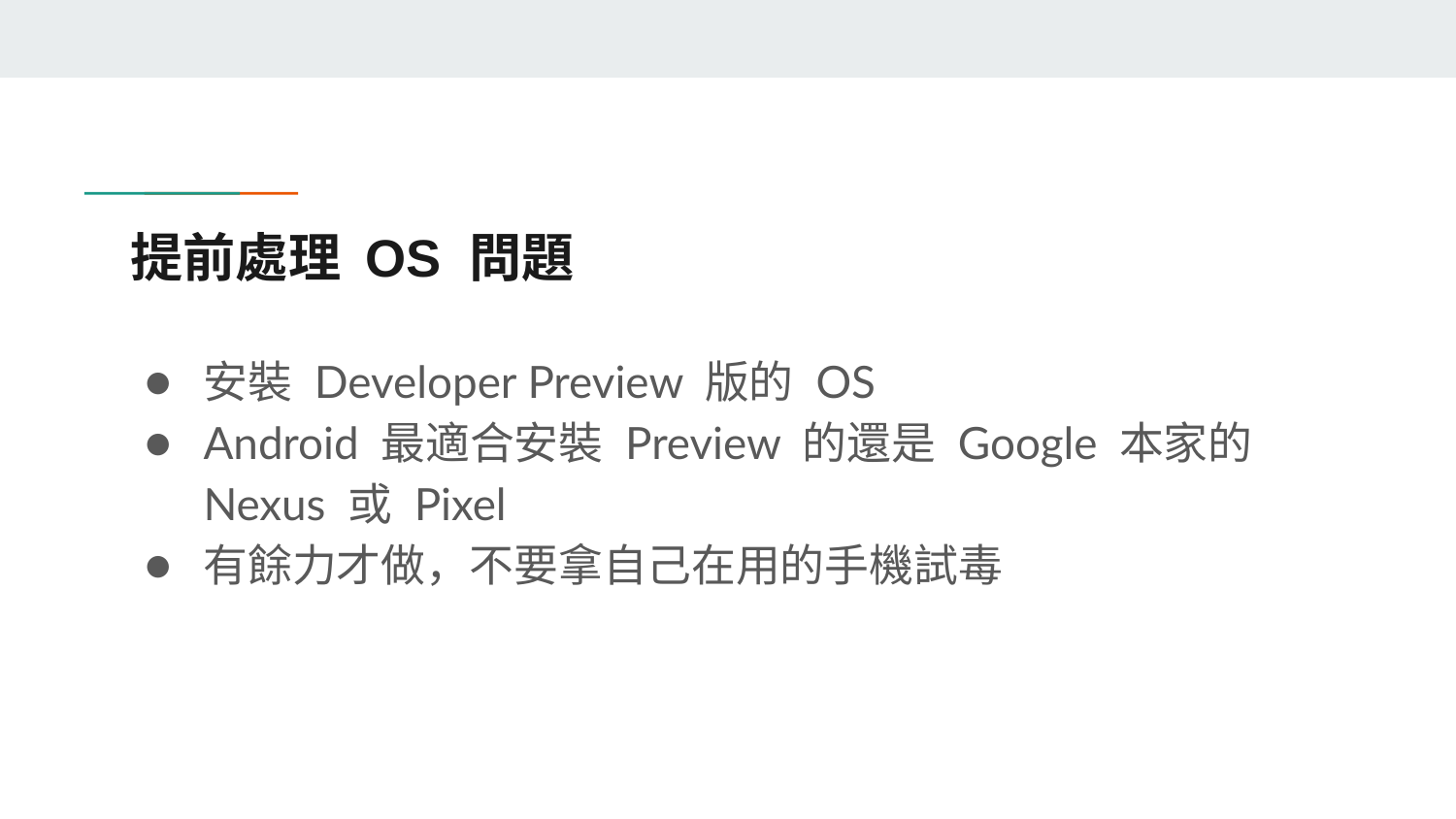

# 提前處理 OS 問題
安裝 Developer Preview 版的 OS
Android 最適合安裝 Preview 的還是 Google 本家的 Nexus 或 Pixel
有餘力才做，不要拿自己在用的手機試毒